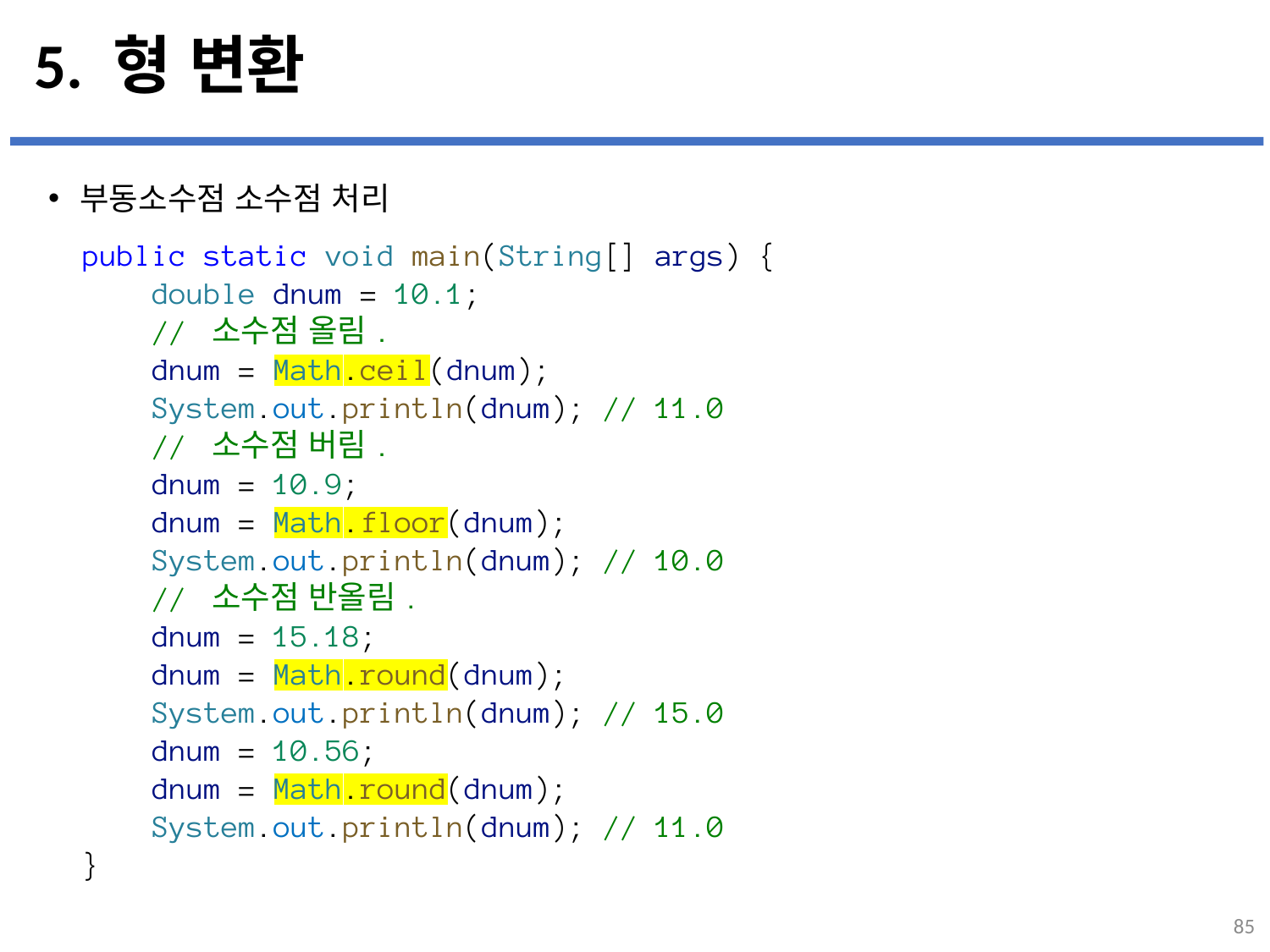

# 5. 형 변환
부동소수점 소수점 처리
...

설명
public static void main(String[] args) {
    double dnum = 10.1;
    // 소수점 올림.
    dnum = Math.ceil(dnum);
    System.out.println(dnum); // 11.0
    // 소수점 버림.
    dnum = 10.9;
    dnum = Math.floor(dnum);
    System.out.println(dnum); // 10.0
    // 소수점 반올림.
    dnum = 15.18;
    dnum = Math.round(dnum);
    System.out.println(dnum); // 15.0
    dnum = 10.56;
    dnum = Math.round(dnum);
    System.out.println(dnum); // 11.0
}
85